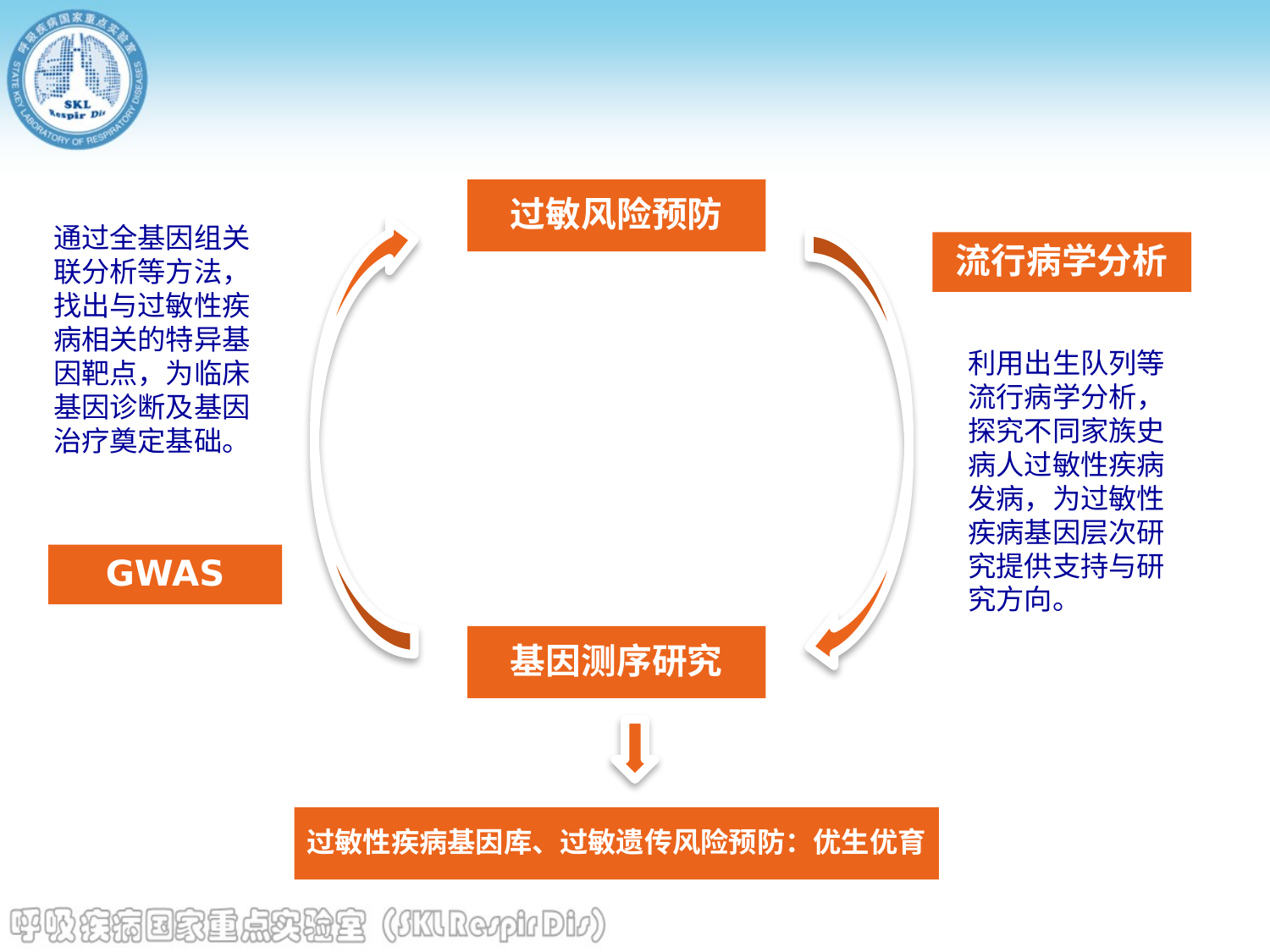

过敏风险预防

基因测序研究
通过全基因组关联分析等方法，找出与过敏性疾病相关的特异基因靶点，为临床基因诊断及基因治疗奠定基础。
流行病学分析
利用出生队列等流行病学分析，探究不同家族史病人过敏性疾病发病，为过敏性疾病基因层次研究提供支持与研究方向。
GWAS

过敏性疾病基因库、过敏遗传风险预防：优生优育